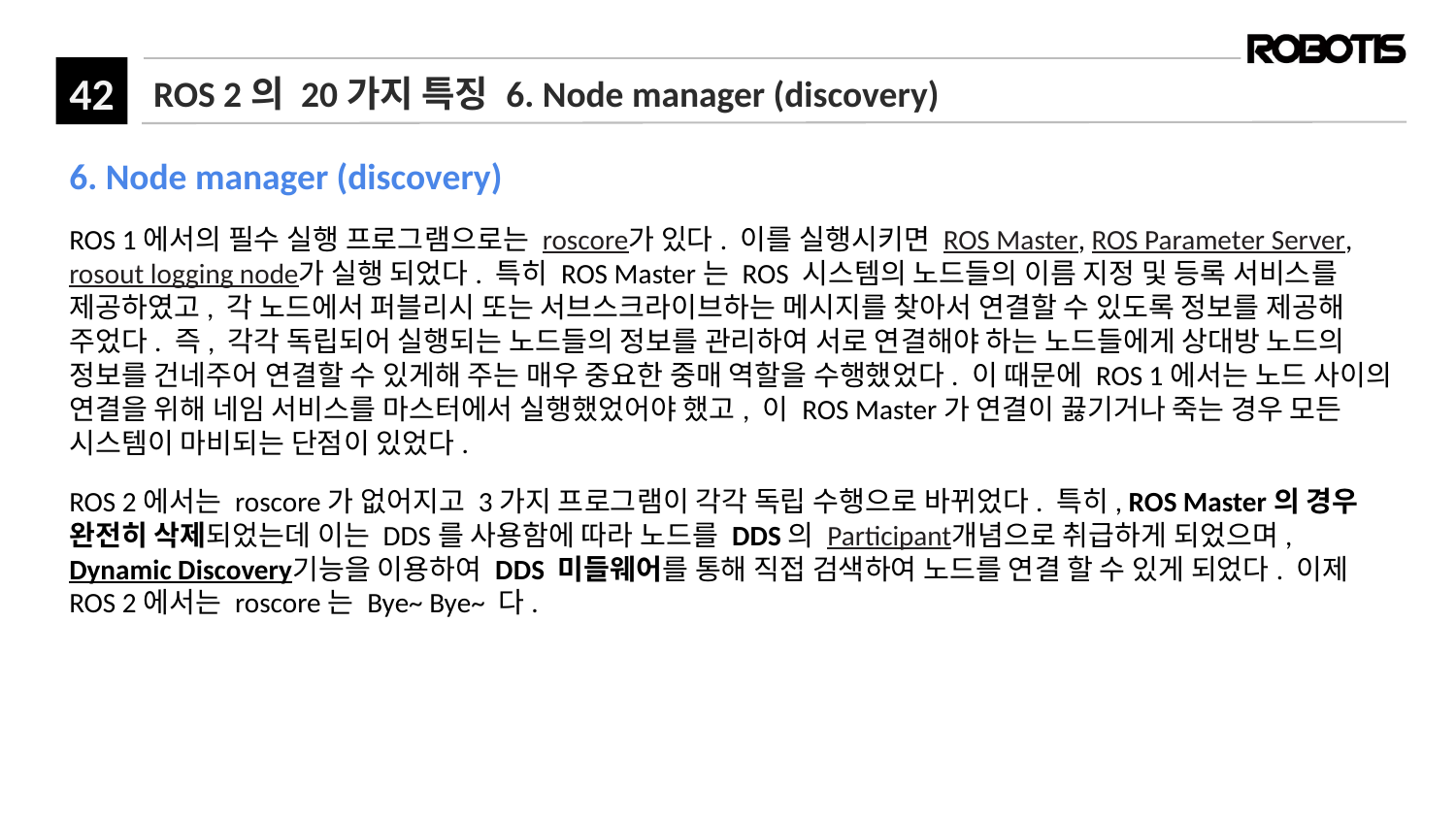

# ROS 2의 20가지 특징 6. Node manager (discovery)
6. Node manager (discovery)

ROS 1에서의 필수 실행 프로그램으로는 roscore가 있다. 이를 실행시키면 ROS Master, ROS Parameter Server, rosout logging node가 실행 되었다. 특히 ROS Master는 ROS 시스템의 노드들의 이름 지정 및 등록 서비스를 제공하였고, 각 노드에서 퍼블리시 또는 서브스크라이브하는 메시지를 찾아서 연결할 수 있도록 정보를 제공해 주었다. 즉, 각각 독립되어 실행되는 노드들의 정보를 관리하여 서로 연결해야 하는 노드들에게 상대방 노드의 정보를 건네주어 연결할 수 있게해 주는 매우 중요한 중매 역할을 수행했었다. 이 때문에 ROS 1에서는 노드 사이의 연결을 위해 네임 서비스를 마스터에서 실행했었어야 했고, 이 ROS Master가 연결이 끓기거나 죽는 경우 모든 시스템이 마비되는 단점이 있었다.

ROS 2에서는 roscore가 없어지고 3가지 프로그램이 각각 독립 수행으로 바뀌었다. 특히, ROS Master의 경우 완전히 삭제되었는데 이는 DDS를 사용함에 따라 노드를 DDS의 Participant개념으로 취급하게 되었으며, Dynamic Discovery기능을 이용하여 DDS 미들웨어를 통해 직접 검색하여 노드를 연결 할 수 있게 되었다. 이제 ROS 2에서는 roscore는 Bye~ Bye~ 다.